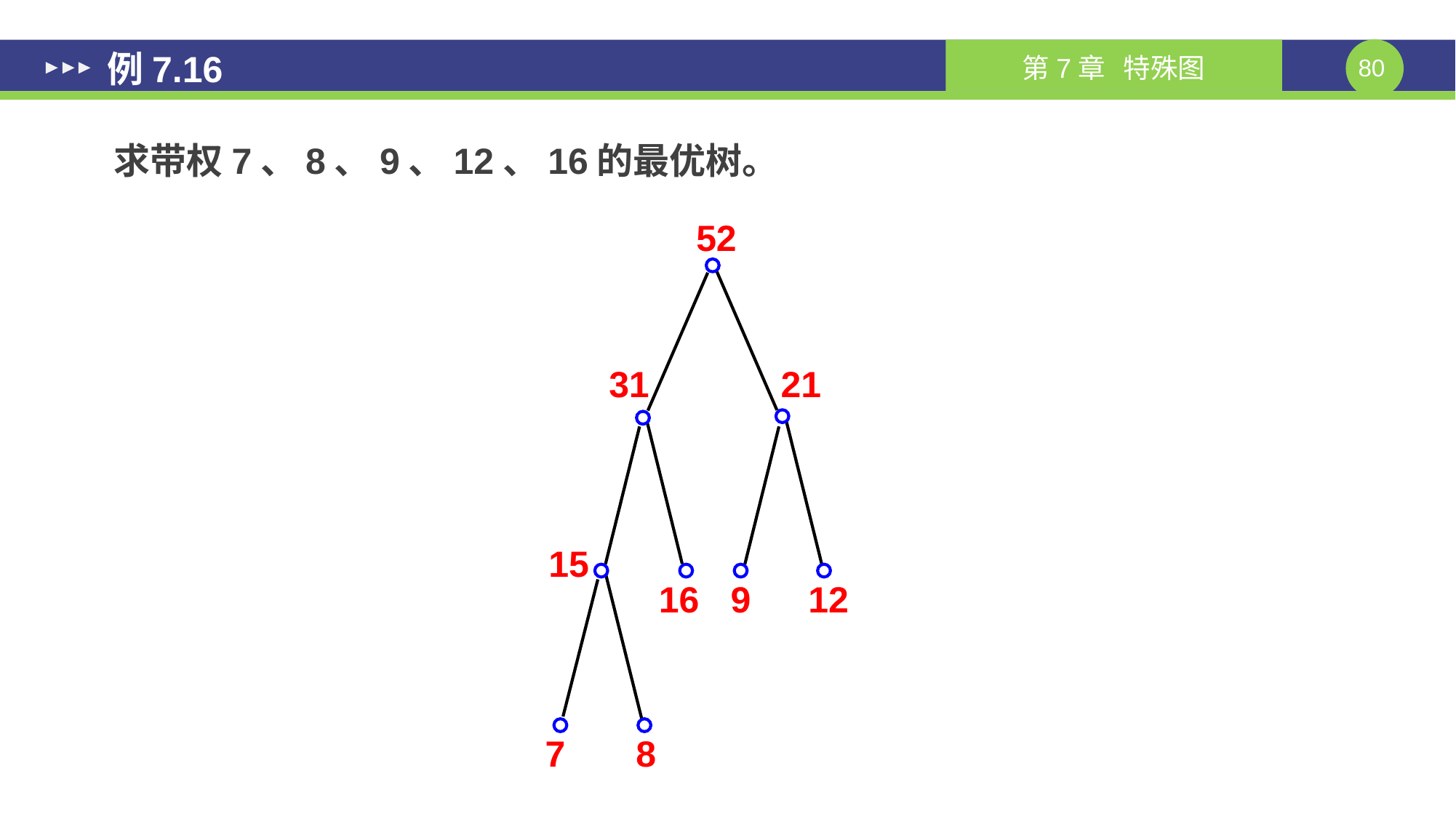

# 例7.16
求带权7、8、9、12、16的最优树。
52

31
21

15

16
9
12

7
8